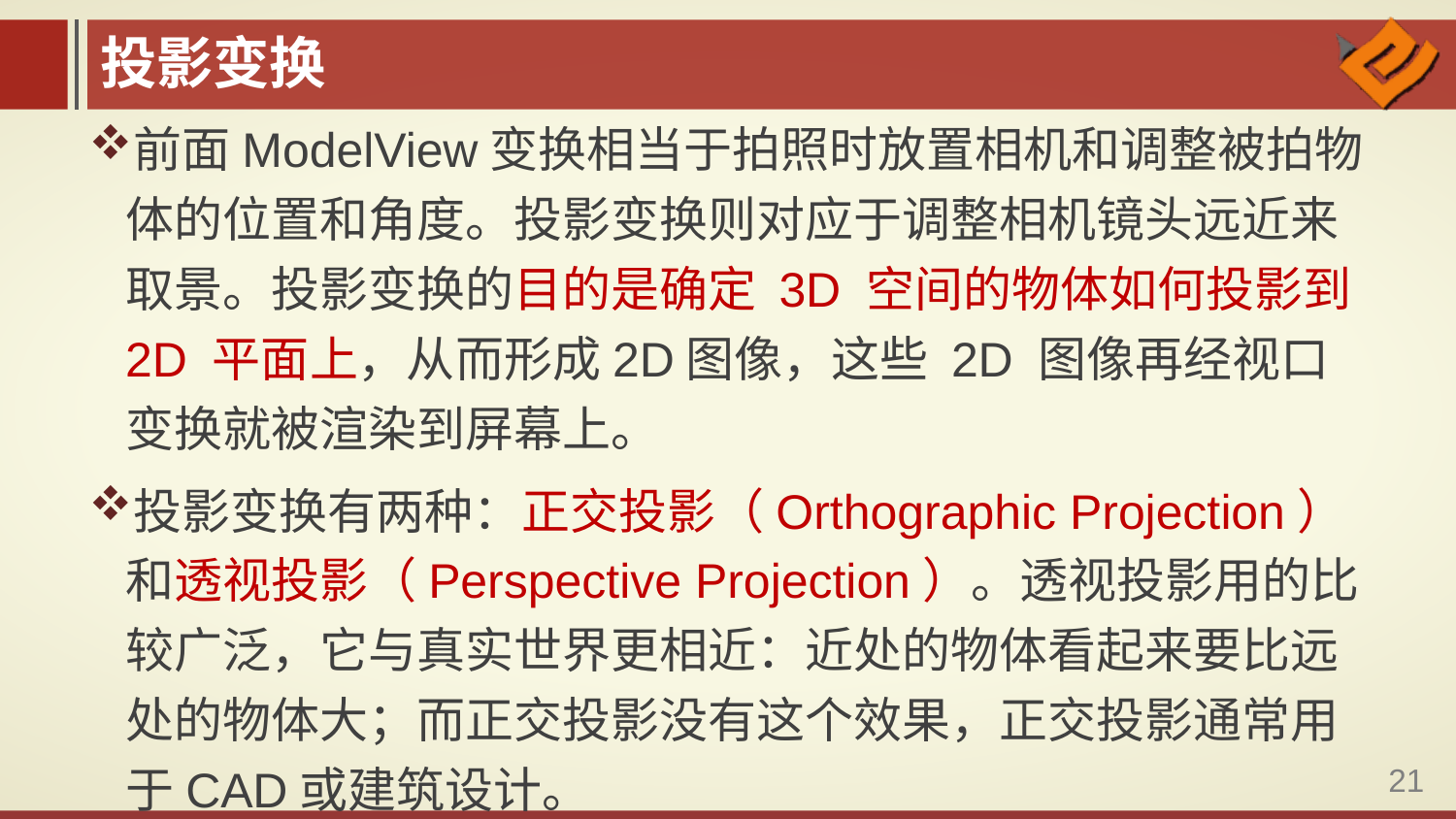

投影变换
前面ModelView变换相当于拍照时放置相机和调整被拍物体的位置和角度。投影变换则对应于调整相机镜头远近来取景。投影变换的目的是确定 3D 空间的物体如何投影到 2D 平面上，从而形成2D图像，这些 2D 图像再经视口变换就被渲染到屏幕上。
投影变换有两种：正交投影（Orthographic Projection）和透视投影（Perspective Projection）。透视投影用的比较广泛，它与真实世界更相近：近处的物体看起来要比远处的物体大；而正交投影没有这个效果，正交投影通常用于CAD或建筑设计。